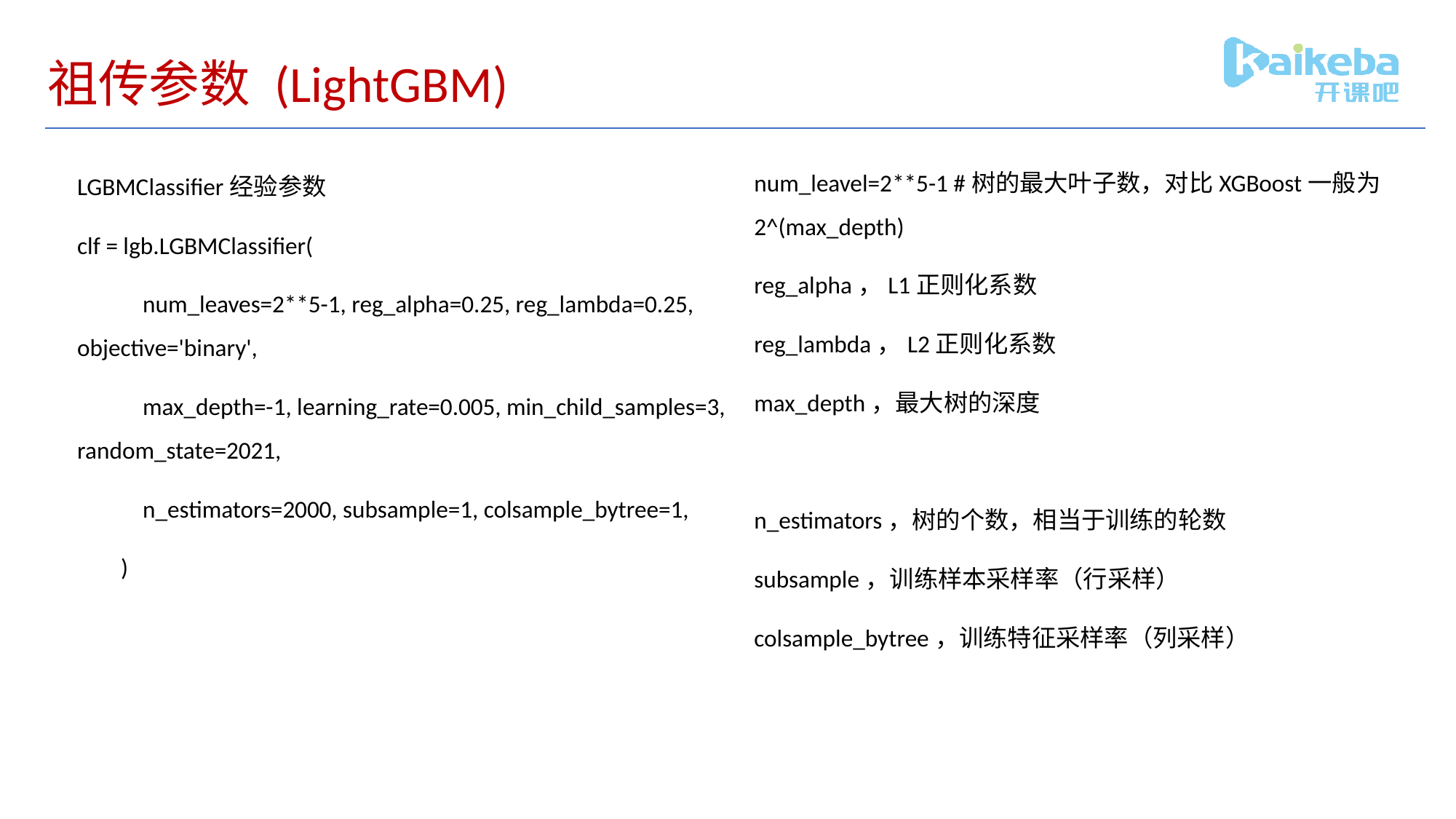

# 祖传参数 (LightGBM)
num_leavel=2**5-1 #树的最大叶子数，对比XGBoost一般为2^(max_depth)
reg_alpha，L1正则化系数
reg_lambda，L2正则化系数
max_depth，最大树的深度

n_estimators，树的个数，相当于训练的轮数
subsample，训练样本采样率（行采样）
colsample_bytree，训练特征采样率（列采样）

LGBMClassifier经验参数
clf = lgb.LGBMClassifier(
            num_leaves=2**5-1, reg_alpha=0.25, reg_lambda=0.25, objective='binary',
            max_depth=-1, learning_rate=0.005, min_child_samples=3, random_state=2021,
            n_estimators=2000, subsample=1, colsample_bytree=1,
        )